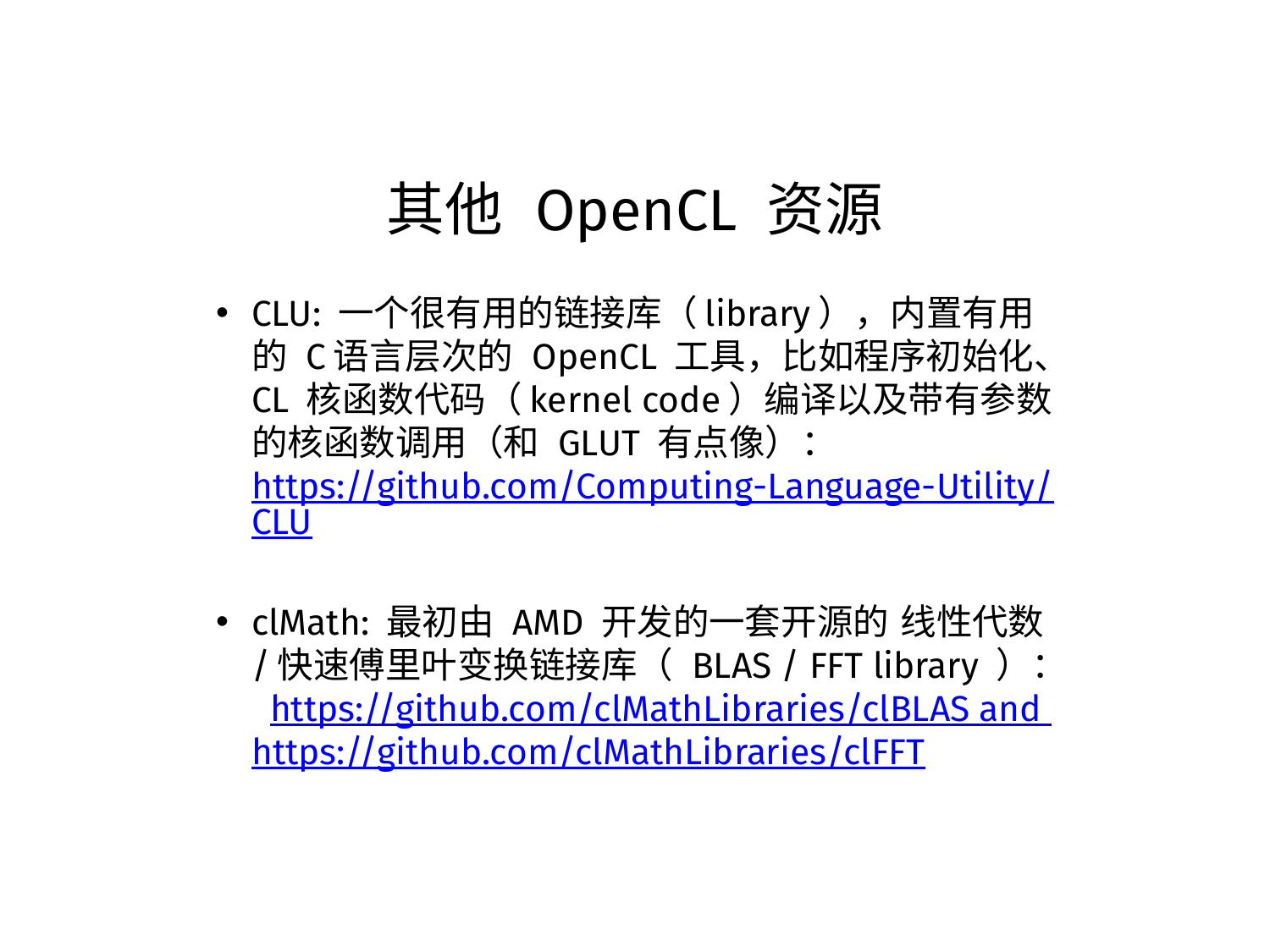

其他 OpenCL 资源
CLU: 一个很有用的链接库（library），内置有用的 C语言层次的 OpenCL 工具，比如程序初始化、CL 核函数代码（kernel code）编译以及带有参数的核函数调用（和 GLUT 有点像）： https://github.com/Computing-Language-Utility/CLU

clMath: 最初由 AMD 开发的一套开源的 线性代数/快速傅里叶变换链接库（ BLAS / FFT library ）： https://github.com/clMathLibraries/clBLAS and https://github.com/clMathLibraries/clFFT